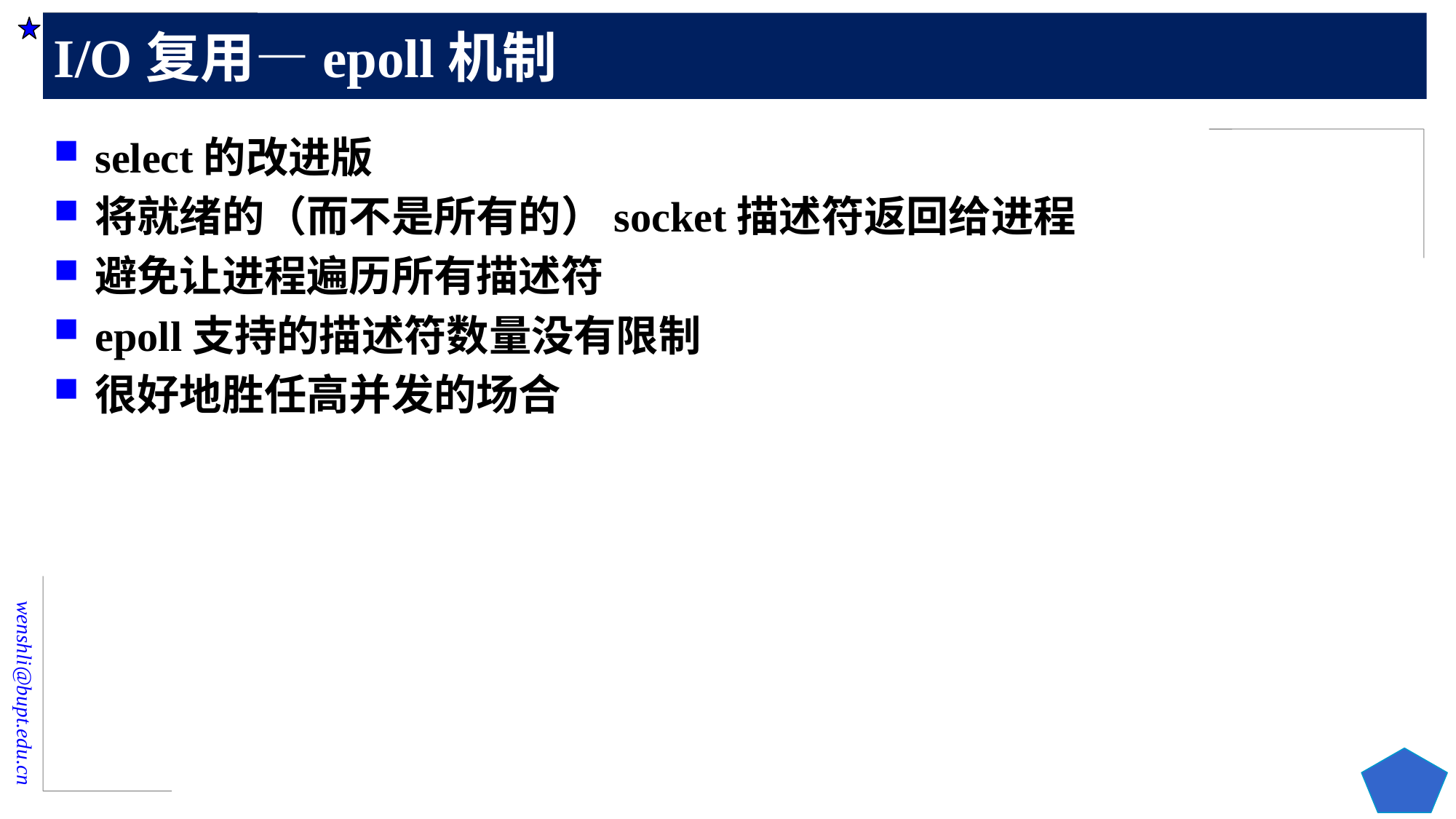

# I/O复用—epoll机制
select的改进版
将就绪的（而不是所有的）socket描述符返回给进程
避免让进程遍历所有描述符
epoll支持的描述符数量没有限制
很好地胜任高并发的场合

165